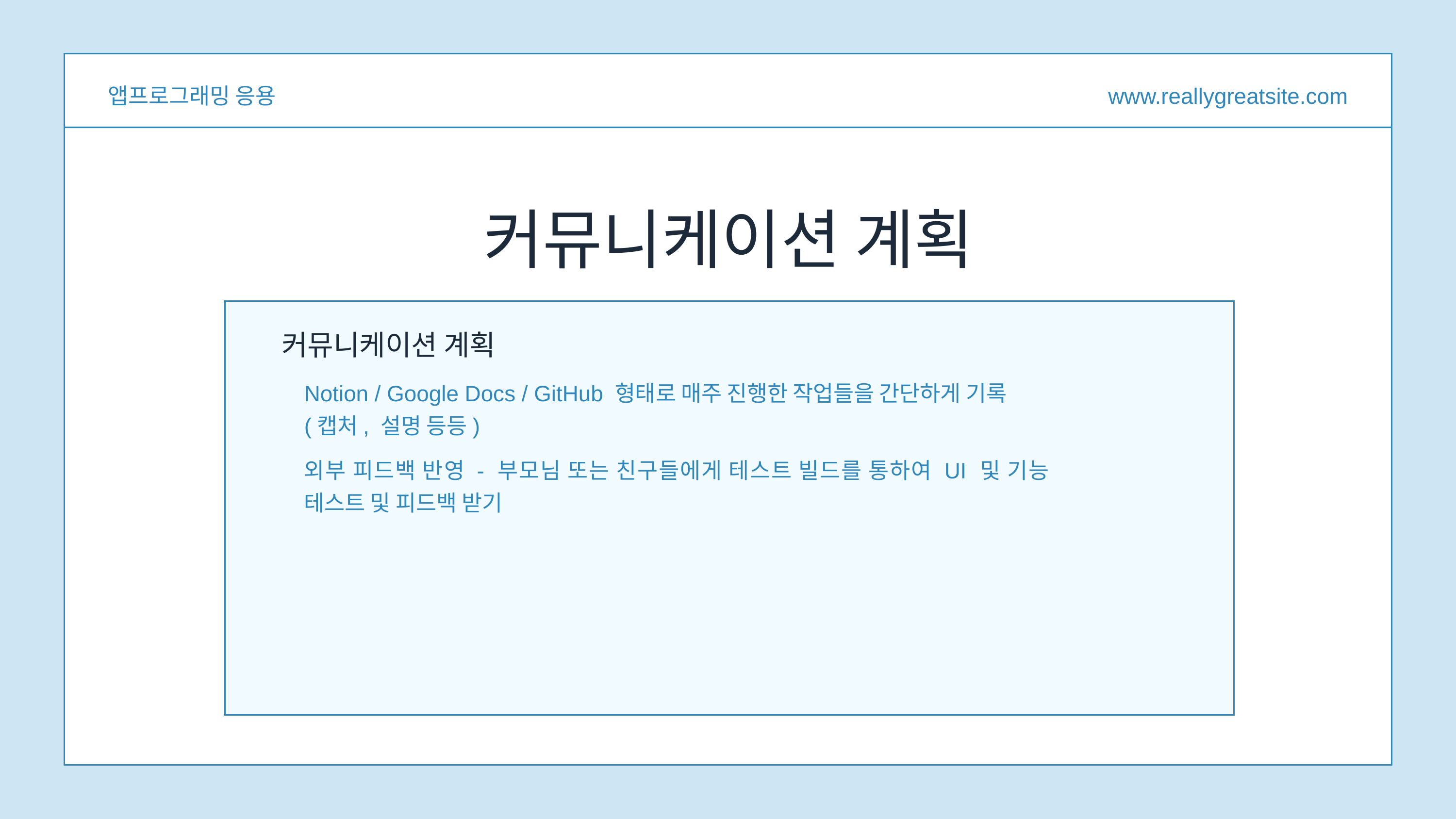

앱프로그래밍 응용
www.reallygreatsite.com

커뮤니케이션 계획

커뮤니케이션 계획
Notion / Google Docs / GitHub 형태로 매주 진행한 작업들을 간단하게 기록
(캡처, 설명 등등)
외부 피드백 반영 - 부모님 또는 친구들에게 테스트 빌드를 통하여 UI 및 기능 테스트 및 피드백 받기